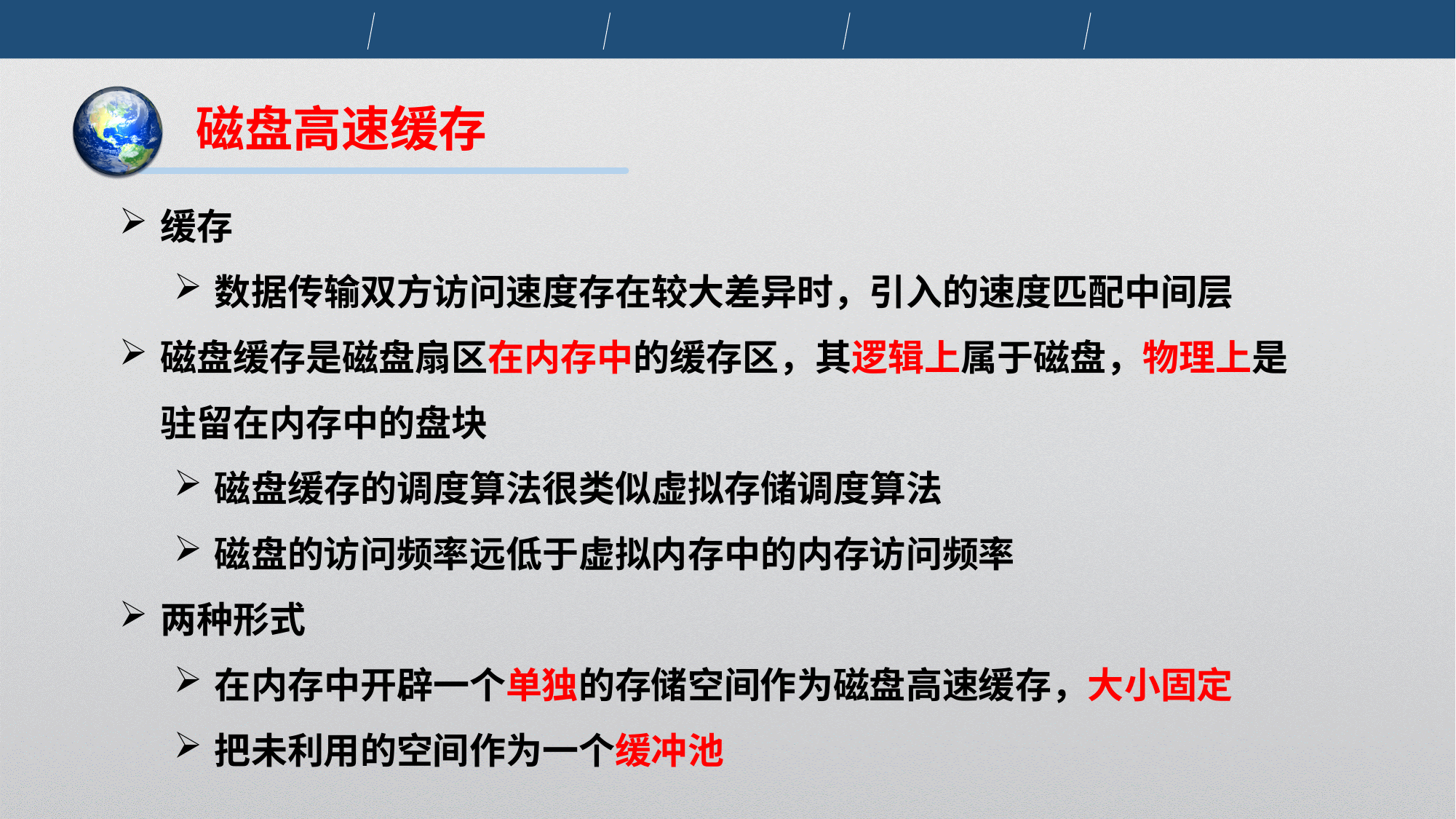

磁盘高速缓存
缓存
数据传输双方访问速度存在较大差异时，引入的速度匹配中间层
磁盘缓存是磁盘扇区在内存中的缓存区，其逻辑上属于磁盘，物理上是驻留在内存中的盘块
磁盘缓存的调度算法很类似虚拟存储调度算法
磁盘的访问频率远低于虚拟内存中的内存访问频率
两种形式
在内存中开辟一个单独的存储空间作为磁盘高速缓存，大小固定
把未利用的空间作为一个缓冲池